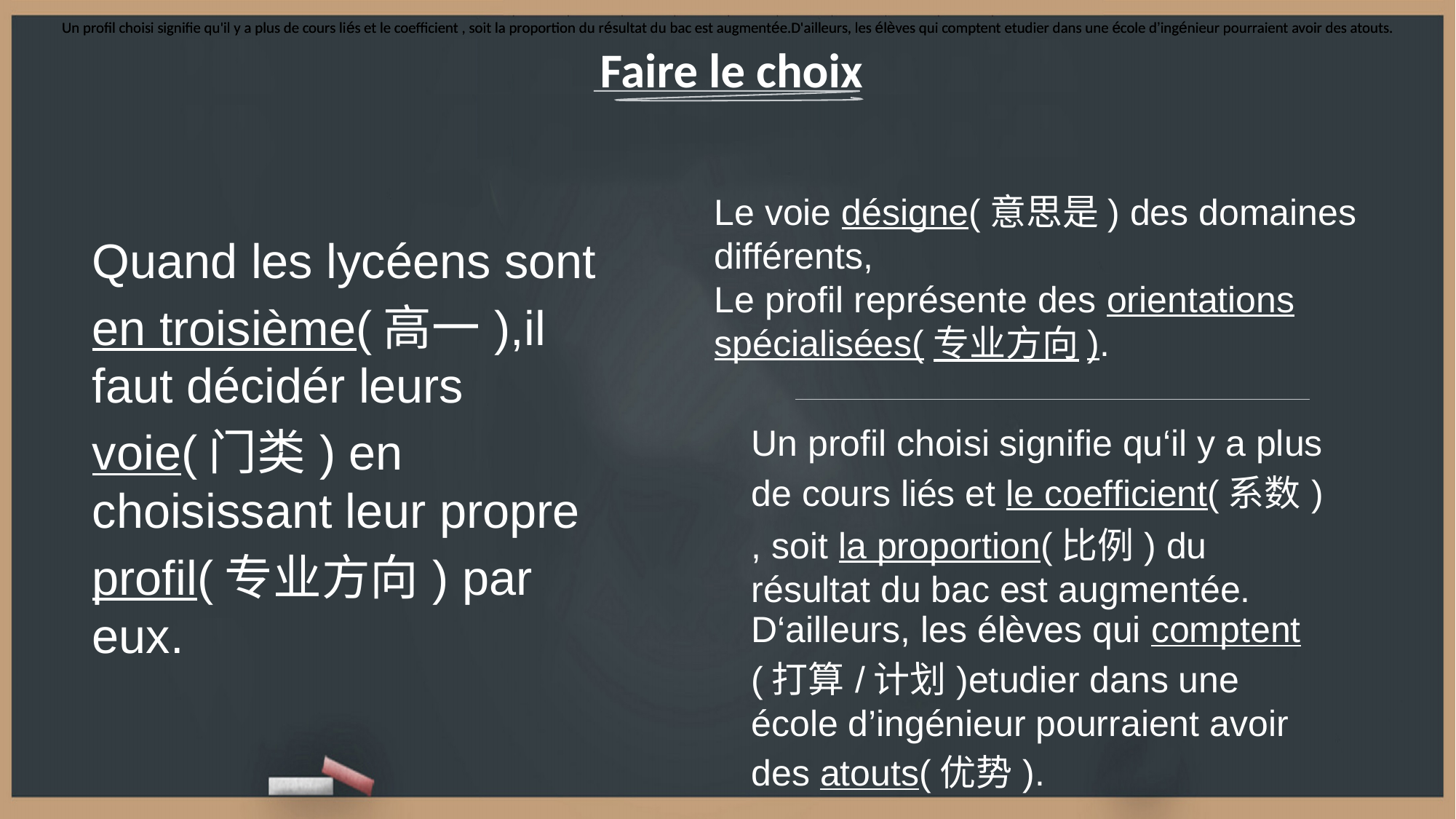

Un profil choisi signifie qu'il y a plus de cours liés et le coefficient , soit la proportion du résultat du bac est augmentée.D'ailleurs, les élèves qui comptent etudier dans une école d’ingénieur pourraient avoir des atouts.
Un profil choisi signifie qu'il y a plus de cours liés et le coefficient , soit la proportion du résultat du bac est augmentée.D'ailleurs, les élèves qui comptent etudier dans une école d’ingénieur pourraient avoir des atouts.
Faire le choix

Le voie désigne(意思是) des domaines différents,
Le profil représente des orientations spécialisées(专业方向).

.

| Quand les lycéens sont en troisième(高一),il faut décidér leurs voie(门类) en choisissant leur propre profil(专业方向) par eux. |
| --- |
| Un profil choisi signifie qu‘il y a plus de cours liés et le coefficient(系数) , soit la proportion(比例) du résultat du bac est augmentée. D‘ailleurs, les élèves qui comptent (打算/计划)etudier dans une école d’ingénieur pourraient avoir des atouts(优势). |
| --- |